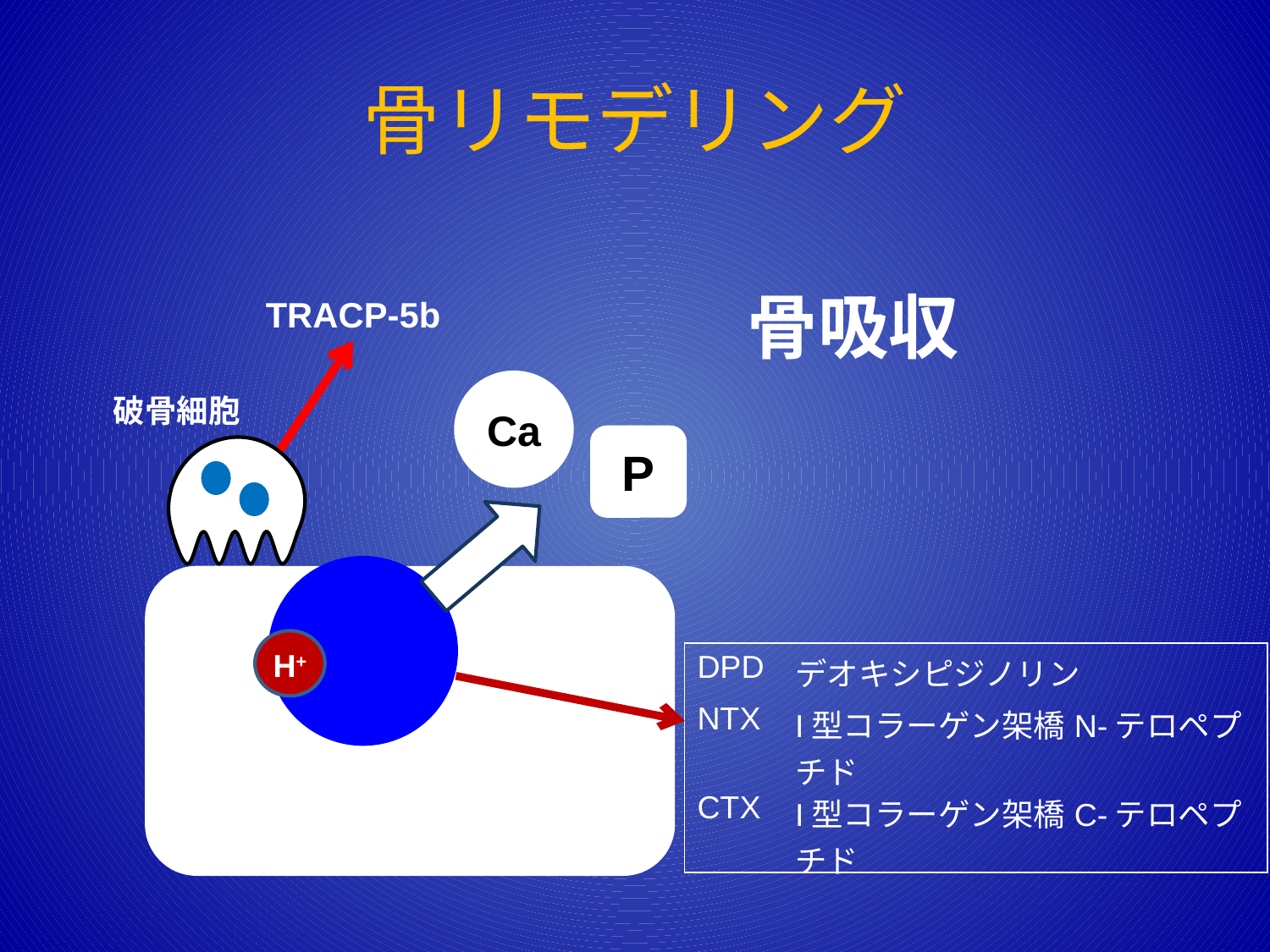

# 骨リモデリング
骨吸収
TRACP-5b
Ca
破骨細胞
P

|  |  |
| --- | --- |
| DPD | デオキシピジノリン |
| NTX | I型コラーゲン架橋N-テロペプチド |
| CTX | I型コラーゲン架橋C-テロペプチド |

H+